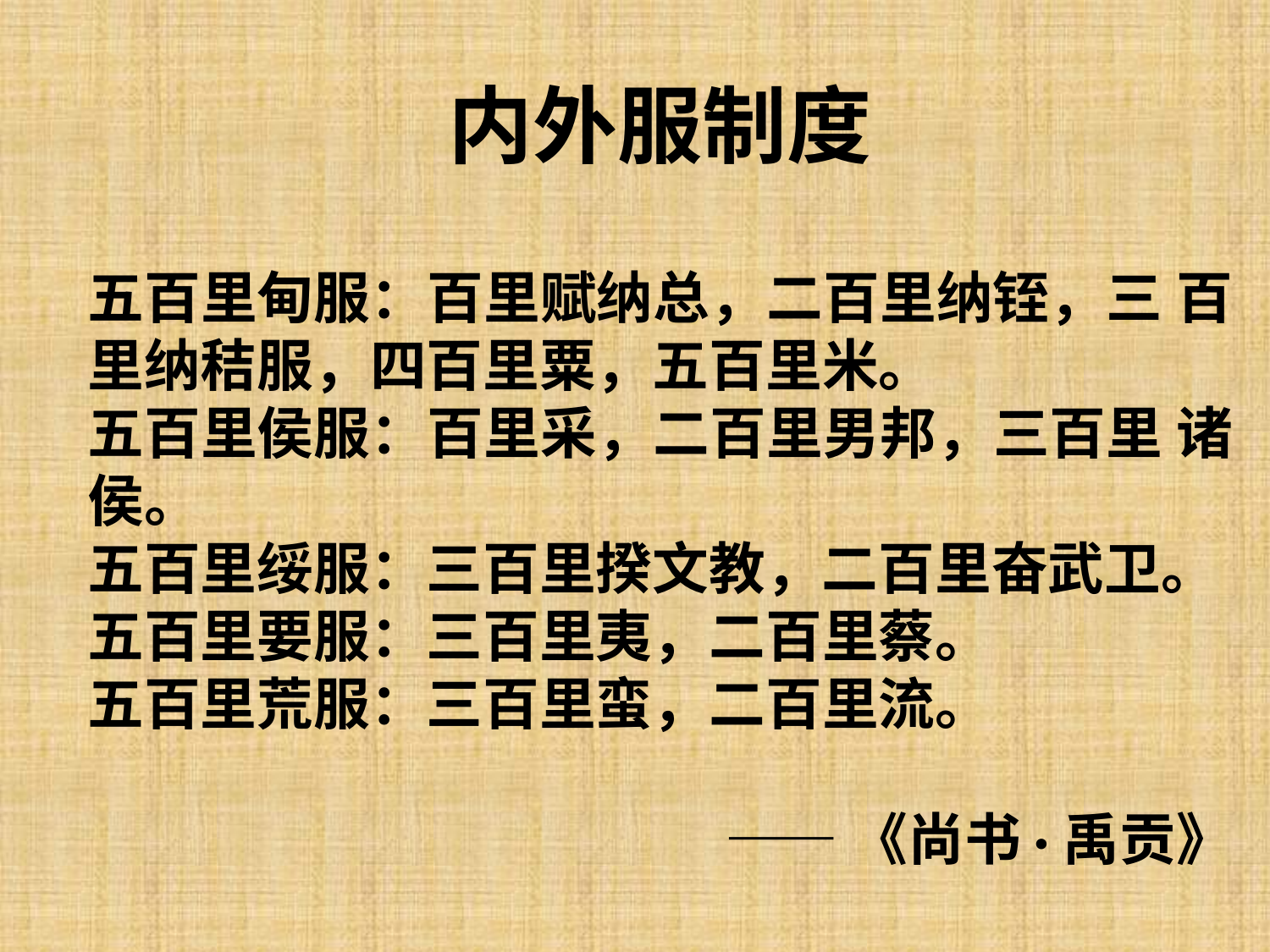

内外服制度
五百里甸服：百里赋纳总，二百里纳铚，三 百里纳秸服，四百里粟，五百里米。
五百里侯服：百里采，二百里男邦，三百里 诸侯。
五百里绥服：三百里揆文教，二百里奋武卫。
五百里要服：三百里夷，二百里蔡。
五百里荒服：三百里蛮，二百里流。

——《尚书·禹贡》